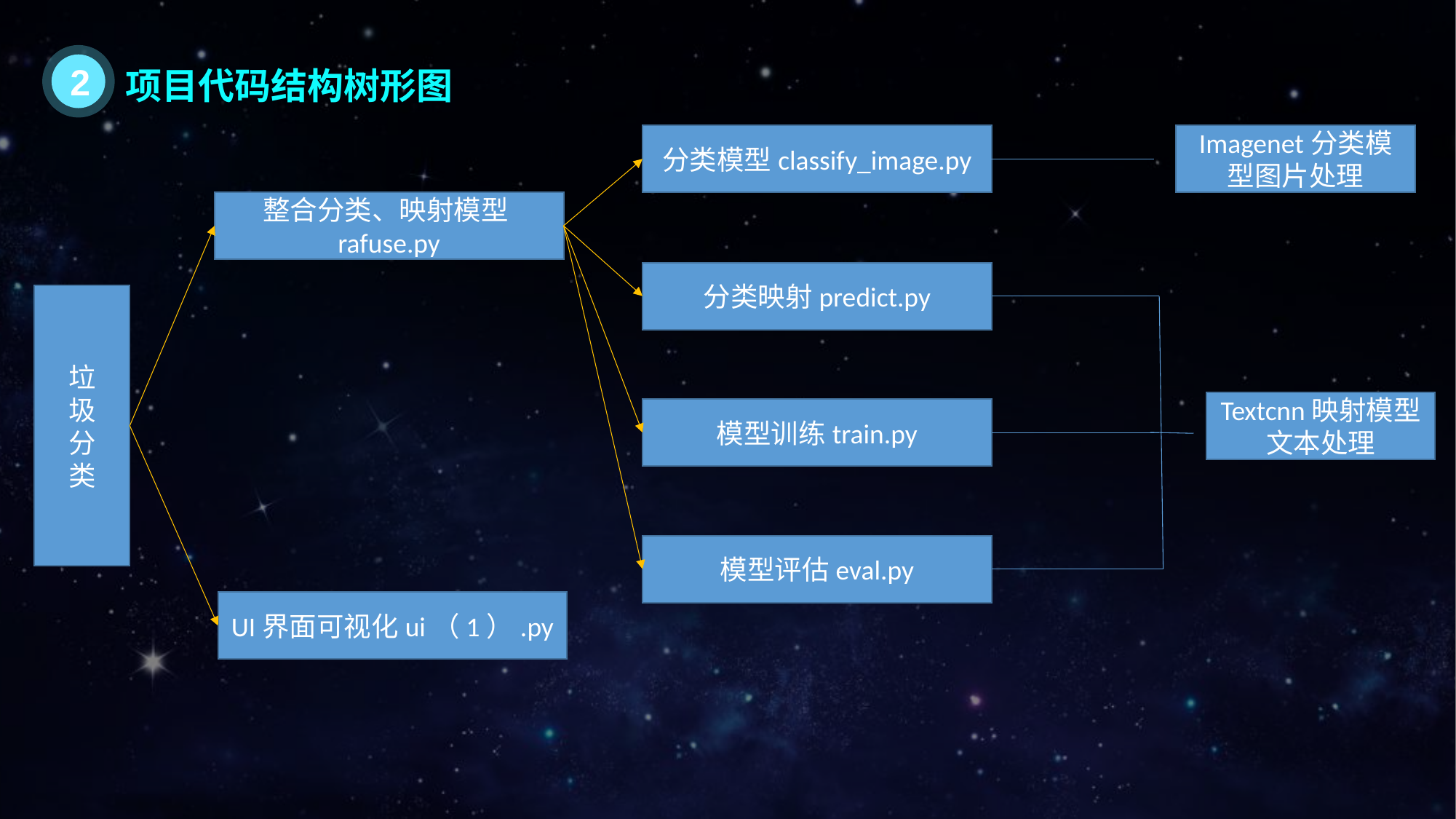

2
项目代码结构树形图
分类模型classify_image.py
Imagenet分类模型图片处理
整合分类、映射模型rafuse.py
分类映射predict.py
垃
圾
分
类
Textcnn映射模型文本处理
模型训练train.py
模型评估eval.py
UI界面可视化ui（1）.py